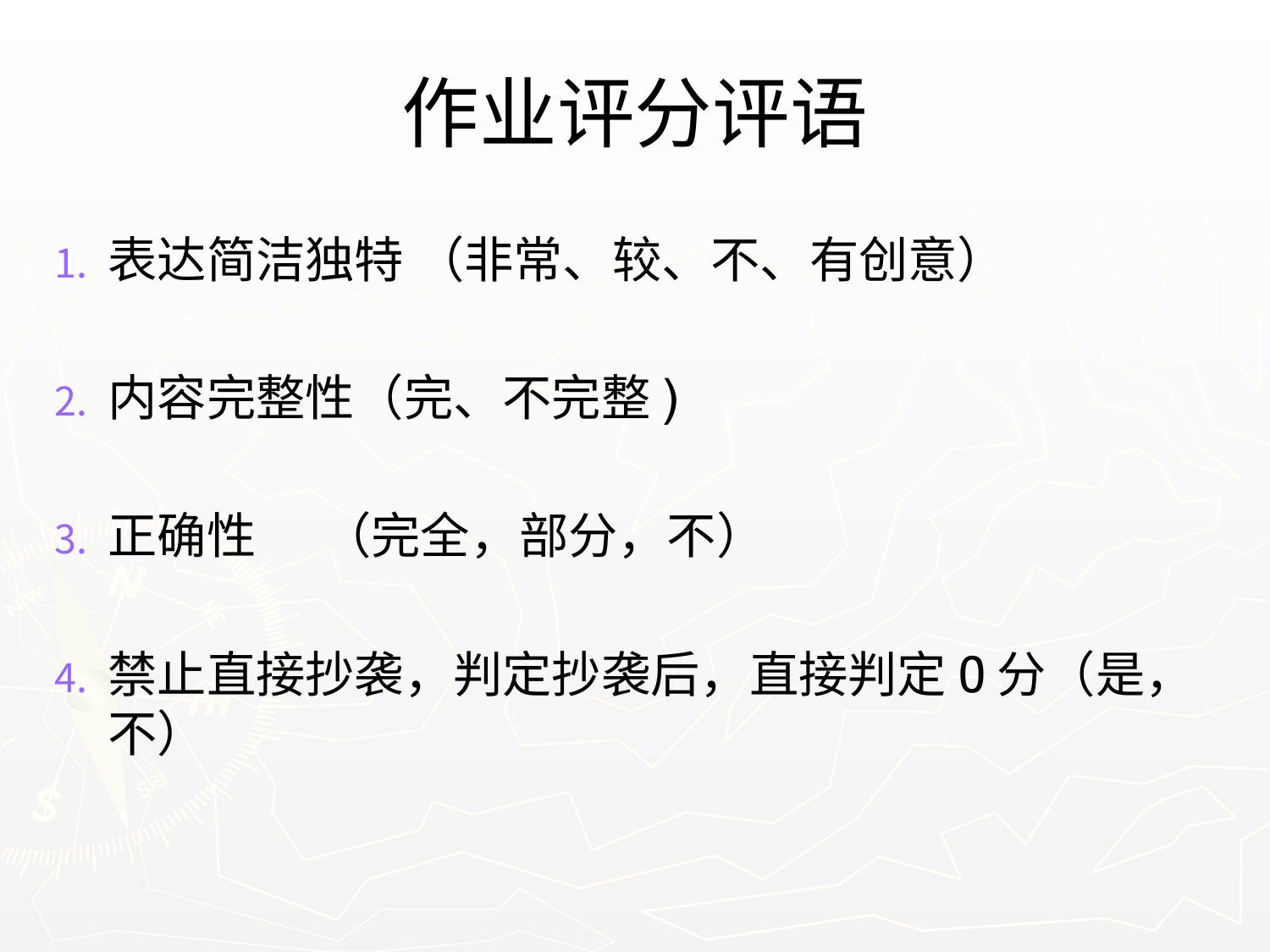

# 作业评分评语
表达简洁独特 （非常、较、不、有创意）

内容完整性（完、不完整)

正确性      （完全，部分，不）

禁止直接抄袭，判定抄袭后，直接判定0分（是，不）